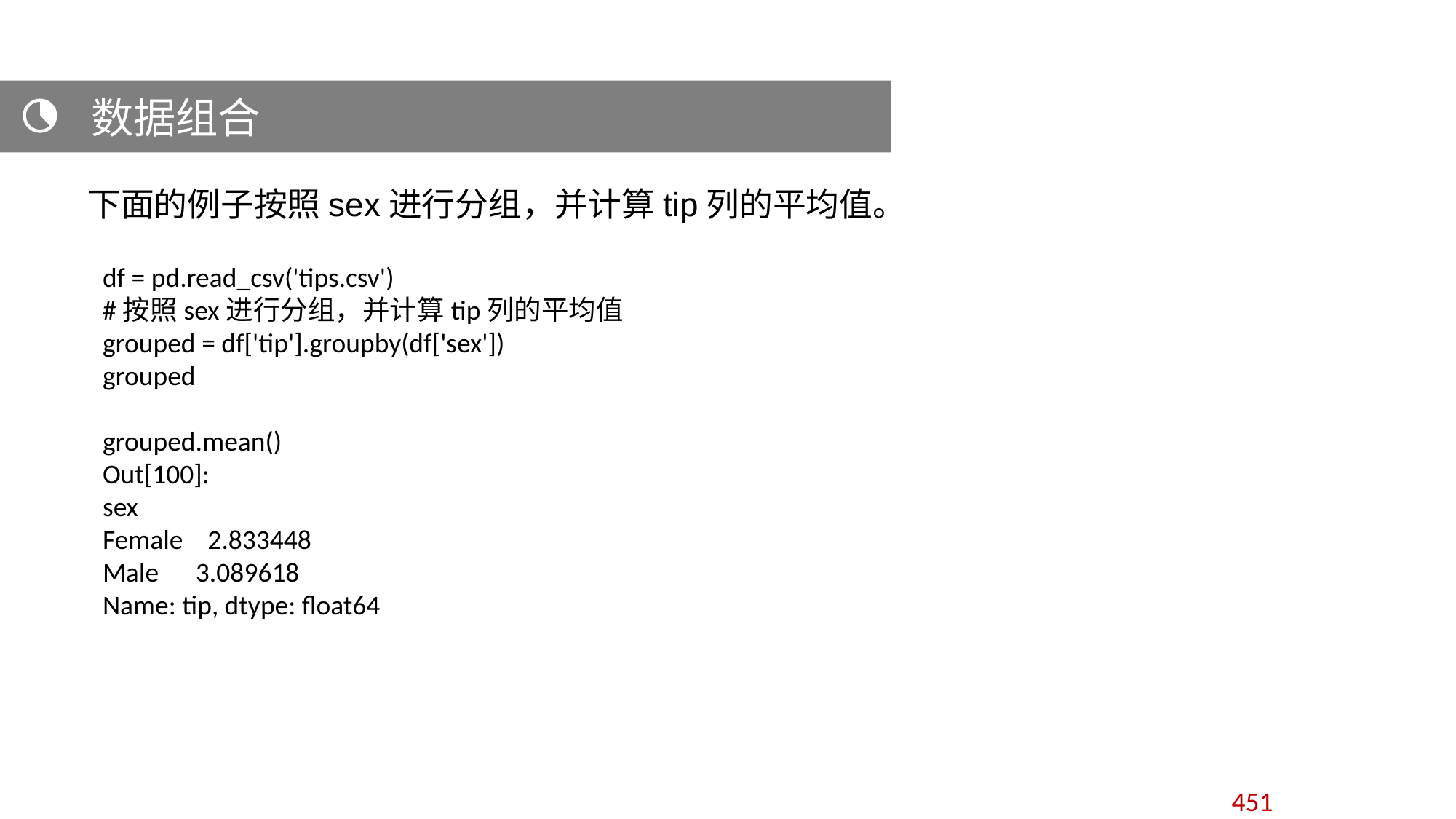

数据组合

     下面的例子按照sex进行分组，并计算tip列的平均值。
df = pd.read_csv('tips.csv')
#按照sex进行分组，并计算tip列的平均值
grouped = df['tip'].groupby(df['sex'])
grouped

grouped.mean()
Out[100]:
sex
Female    2.833448
Male      3.089618
Name: tip, dtype: float64

451